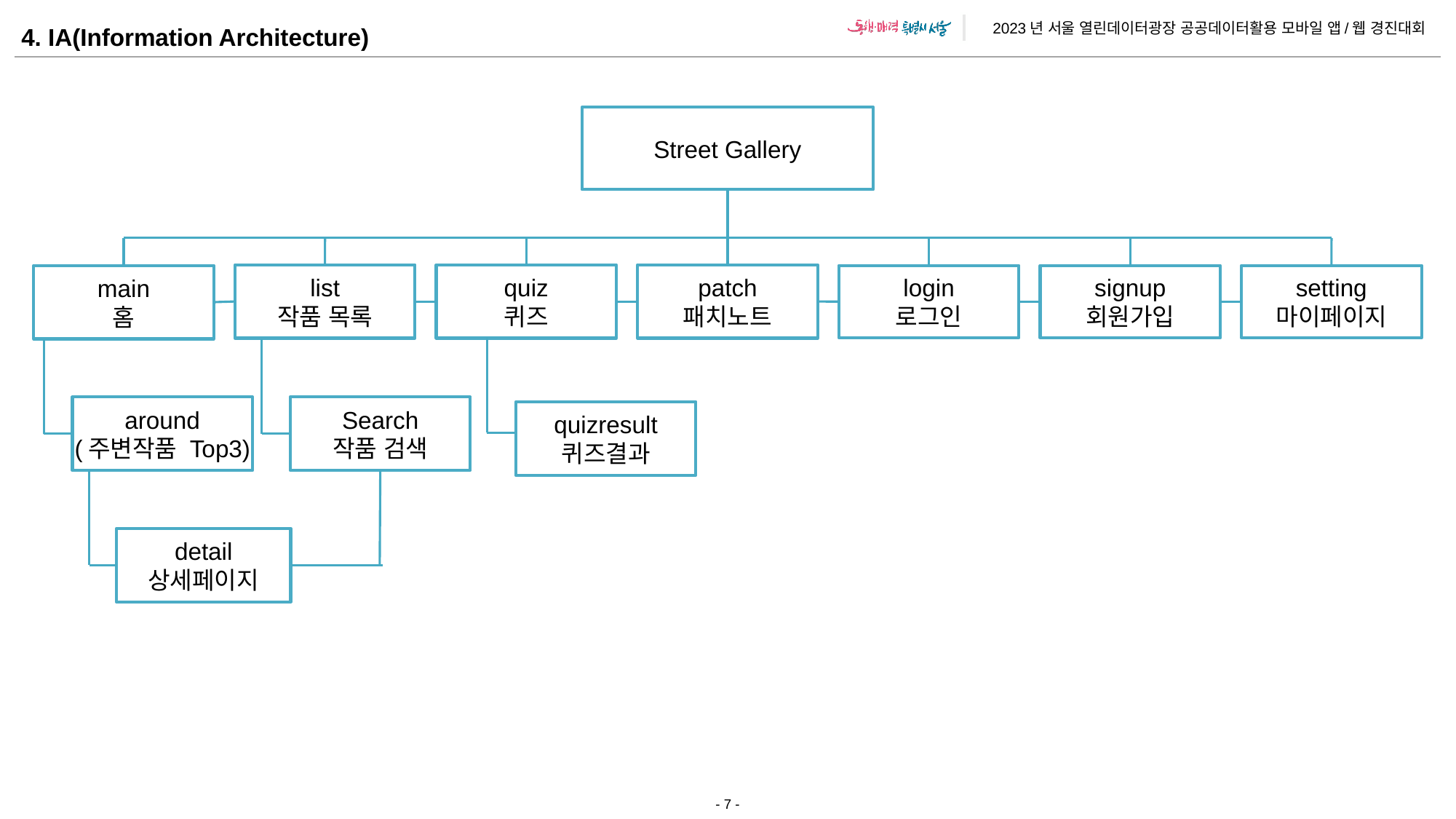

Street Gallery
patch
패치노트
quiz
퀴즈
list
작품 목록
main
홈
login
로그인
signup
회원가입
setting
마이페이지
around
(주변작품 Top3)
Search
작품 검색
quizresult
퀴즈결과
detail
상세페이지